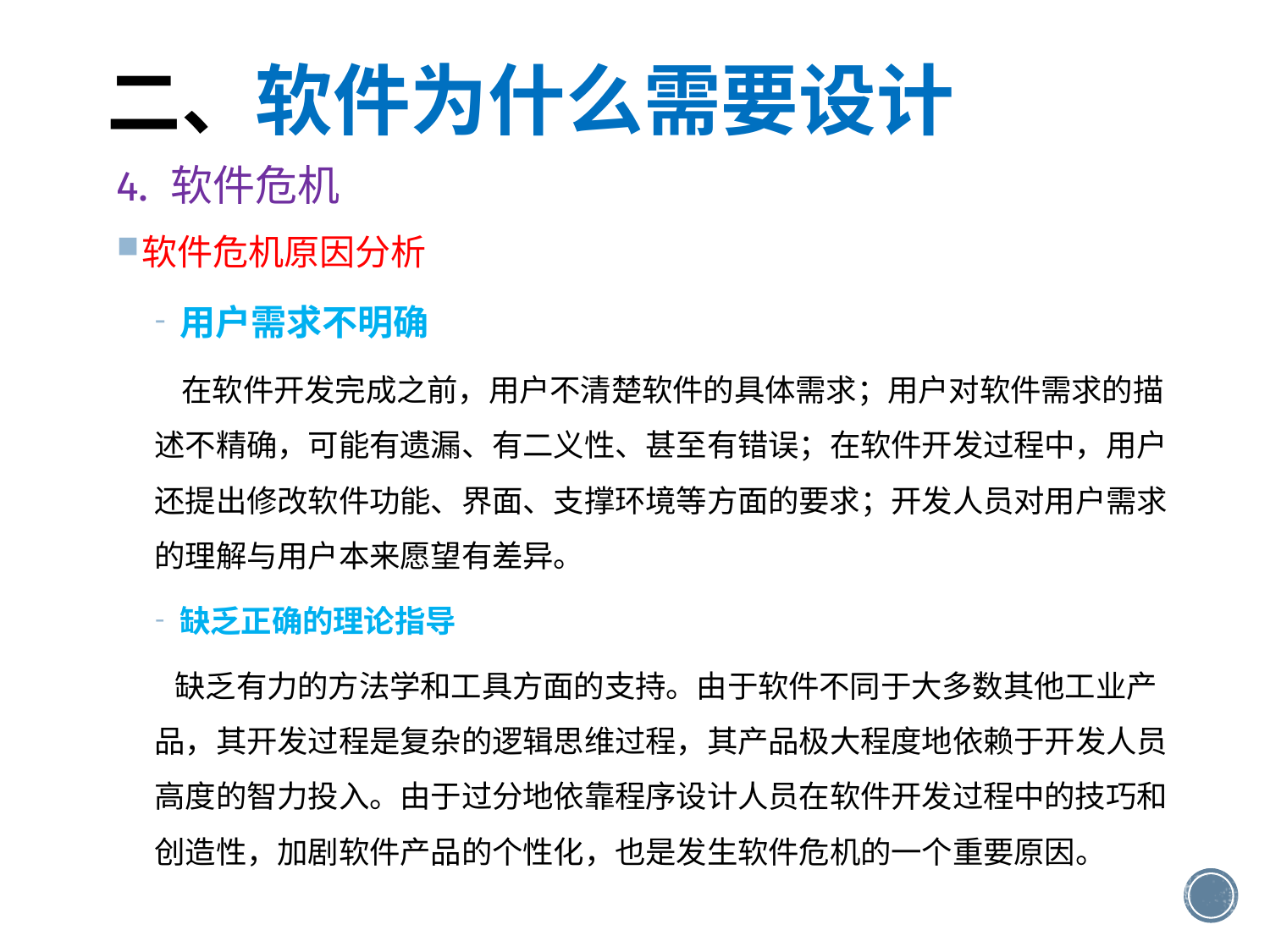

# 二、软件为什么需要设计
4. 软件危机
软件危机原因分析
用户需求不明确
   在软件开发完成之前，用户不清楚软件的具体需求；用户对软件需求的描述不精确，可能有遗漏、有二义性、甚至有错误；在软件开发过程中，用户还提出修改软件功能、界面、支撑环境等方面的要求；开发人员对用户需求的理解与用户本来愿望有差异。
缺乏正确的理论指导
  缺乏有力的方法学和工具方面的支持。由于软件不同于大多数其他工业产品，其开发过程是复杂的逻辑思维过程，其产品极大程度地依赖于开发人员高度的智力投入。由于过分地依靠程序设计人员在软件开发过程中的技巧和创造性，加剧软件产品的个性化，也是发生软件危机的一个重要原因。